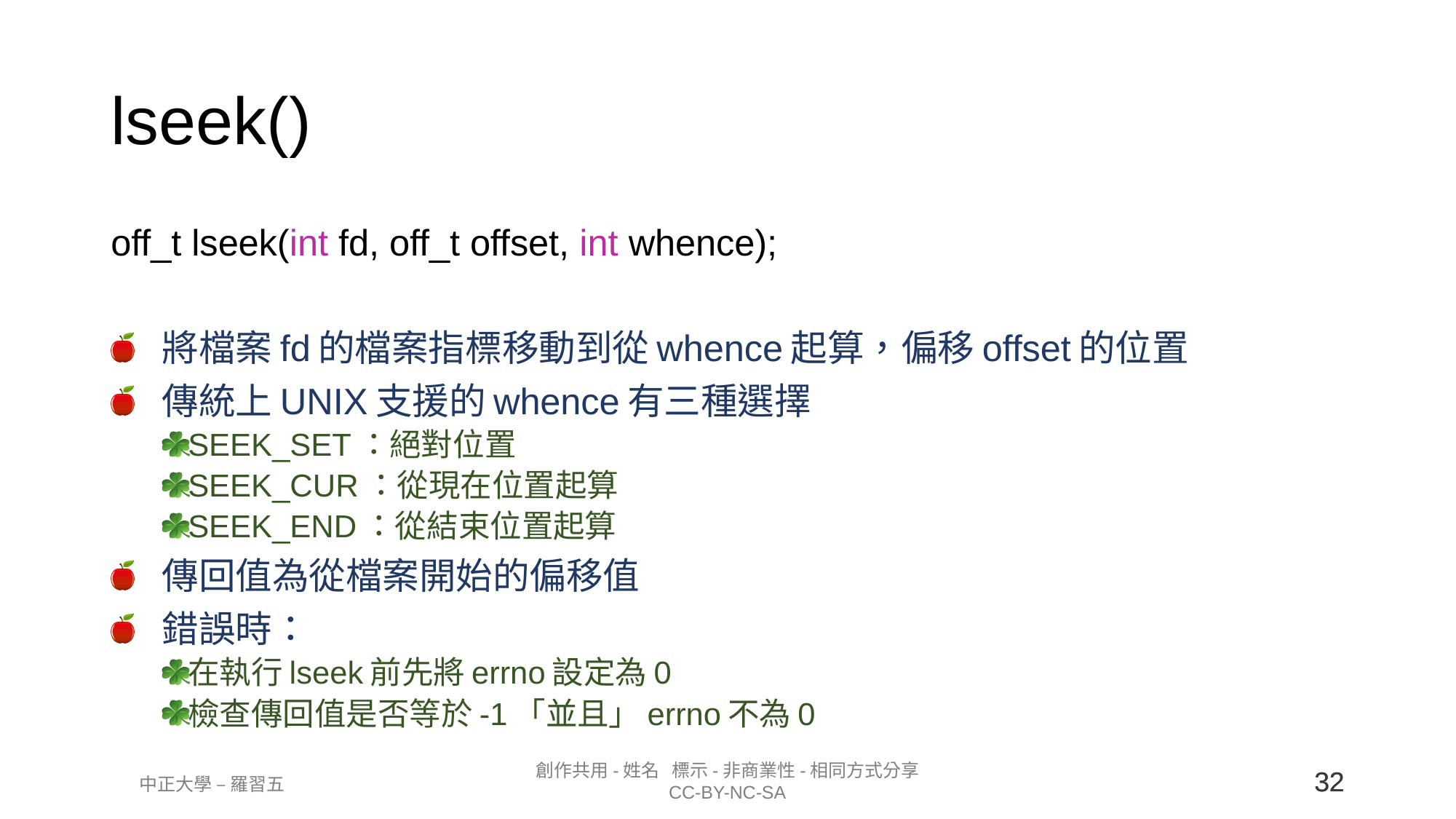

# lseek()
off_t lseek(int fd, off_t offset, int whence);

將檔案fd的檔案指標移動到從whence起算，偏移offset的位置
傳統上UNIX支援的whence有三種選擇
SEEK_SET：絕對位置
SEEK_CUR：從現在位置起算
SEEK_END：從結束位置起算
傳回值為從檔案開始的偏移值
錯誤時：
在執行lseek前先將errno設定為0
檢查傳回值是否等於-1「並且」errno不為0